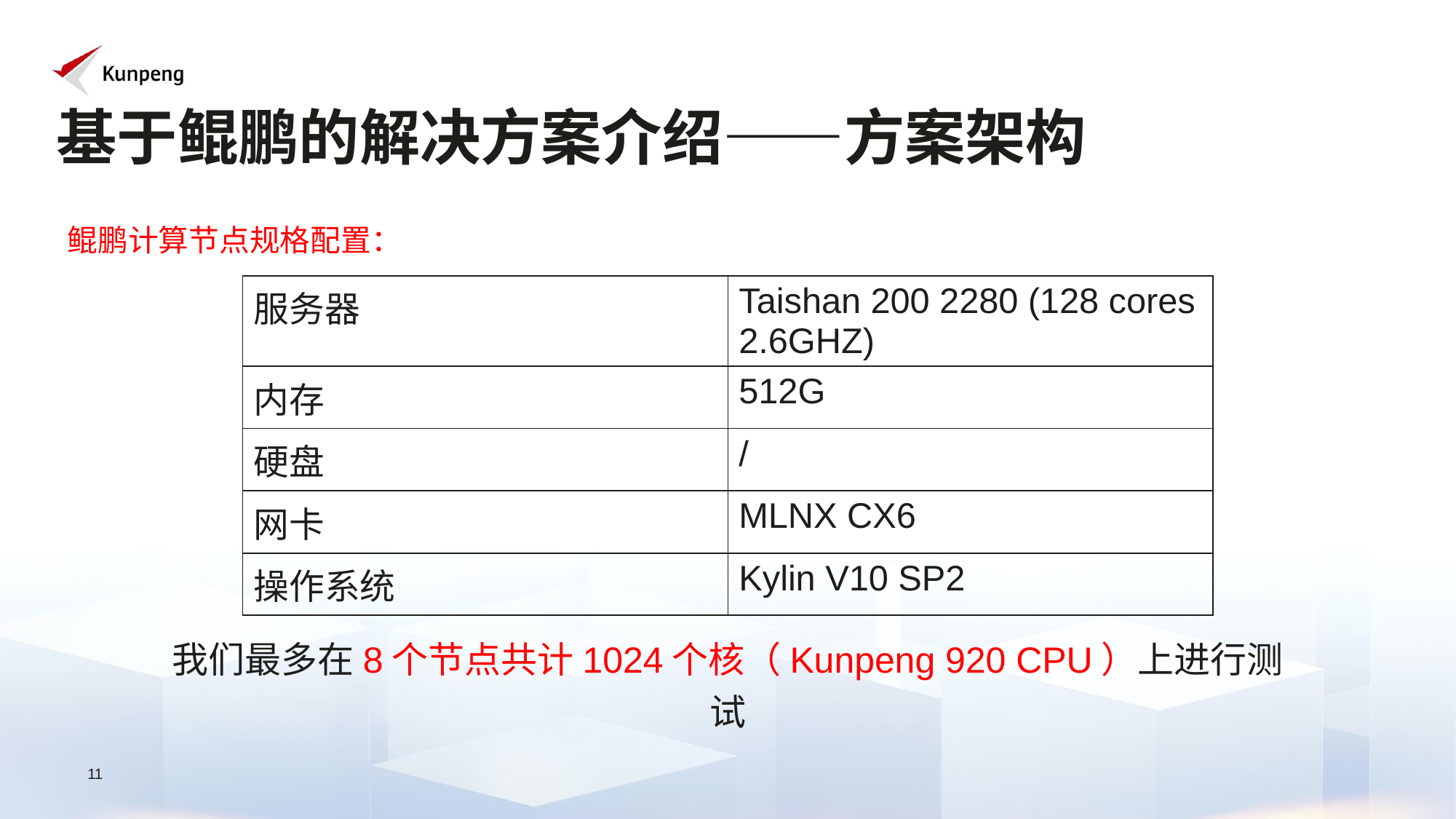

基于鲲鹏的解决方案介绍——方案架构
鲲鹏计算节点规格配置：
| 服务器 | Taishan 200 2280 (128 cores 2.6GHZ) |
| --- | --- |
| 内存 | 512G |
| 硬盘 | / |
| 网卡 | MLNX CX6 |
| 操作系统 | Kylin V10 SP2 |
我们最多在8个节点共计1024个核（Kunpeng 920 CPU）上进行测试